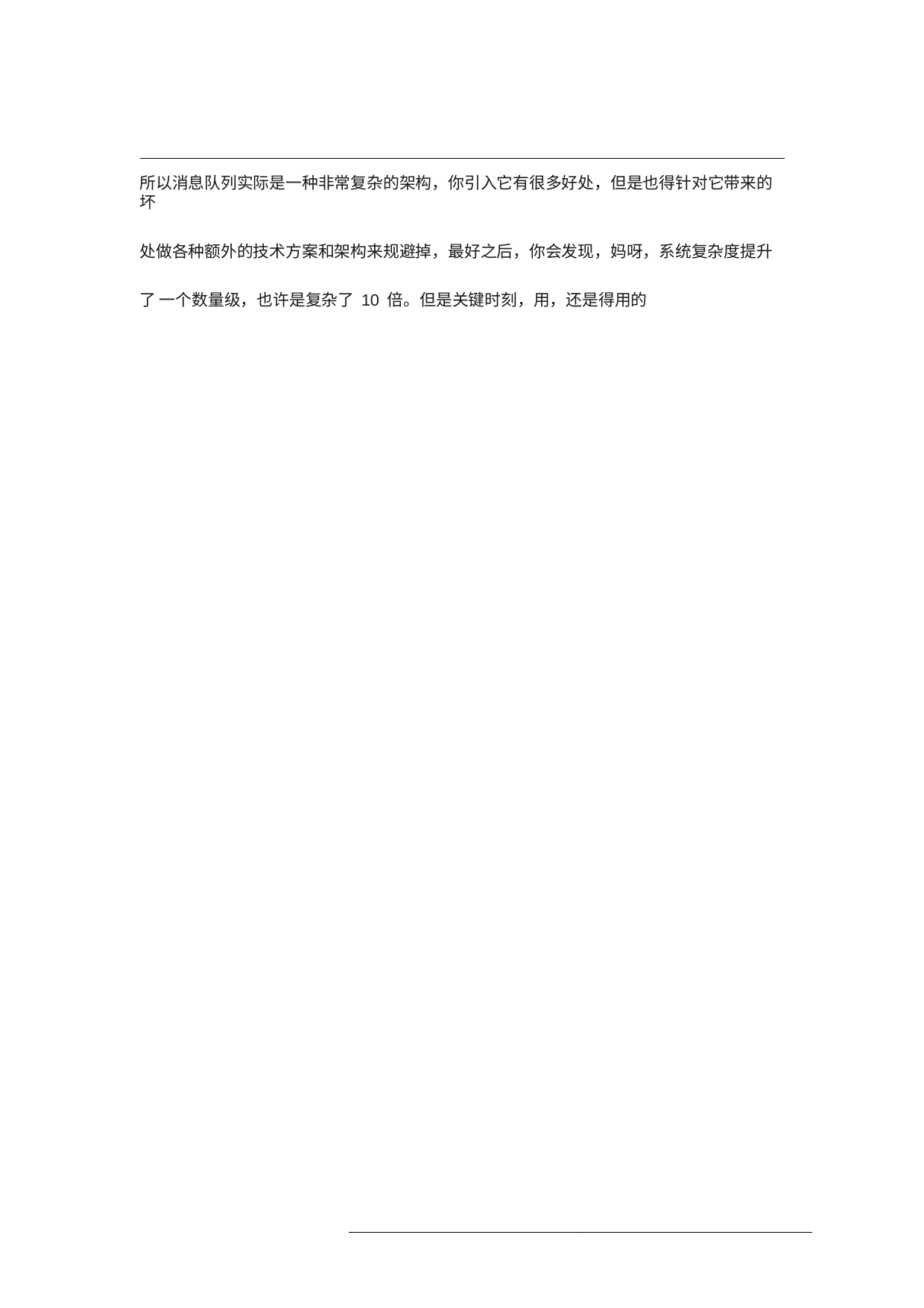

所以消息队列实际是一种非常复杂的架构，你引入它有很多好处，但是也得针对它带来的坏
处做各种额外的技术方案和架构来规避掉，最好之后，你会发现，妈呀，系统复杂度提升了 一个数量级，也许是复杂了 10 倍。但是关键时刻，用，还是得用的